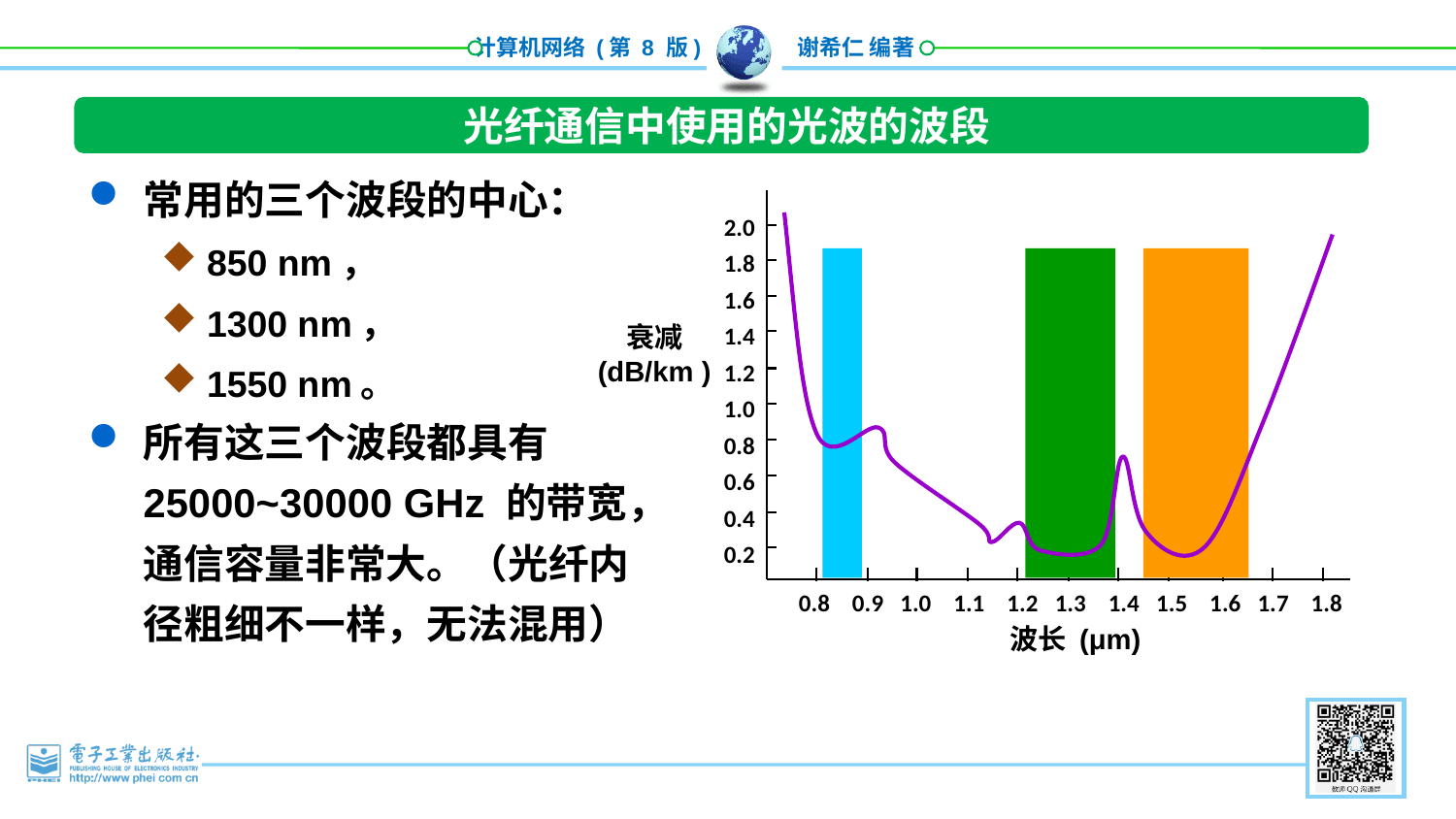

光纤通信中使用的光波的波段
常用的三个波段的中心：
850 nm，
1300 nm，
1550 nm。
所有这三个波段都具有 25000~30000 GHz 的带宽，通信容量非常大。（光纤内径粗细不一样，无法混用）

2.0
1.8
1.6
1.4
1.2
1.0
0.8
0.6
0.4
0.2
0.8    0.9   1.0    1.1    1.2   1.3    1.4   1.5    1.6   1.7    1.8

衰减 (dB/km )
波长 (μm)